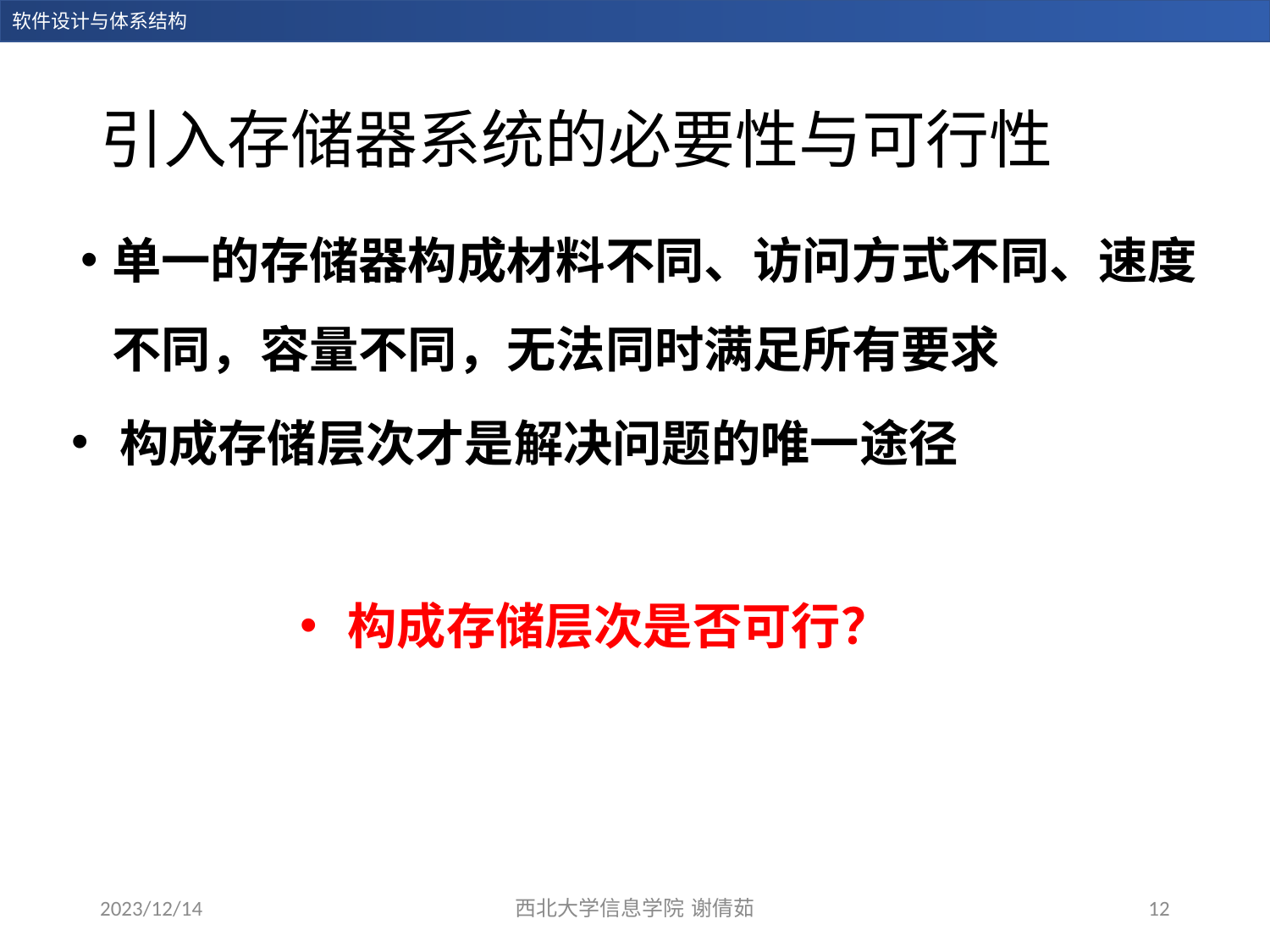

# 引入存储器系统的必要性与可行性
单一的存储器构成材料不同、访问方式不同、速度不同，容量不同，无法同时满足所有要求

构成存储层次才是解决问题的唯一途径
构成存储层次是否可行？
2023/12/14
西北大学信息学院 谢倩茹
12